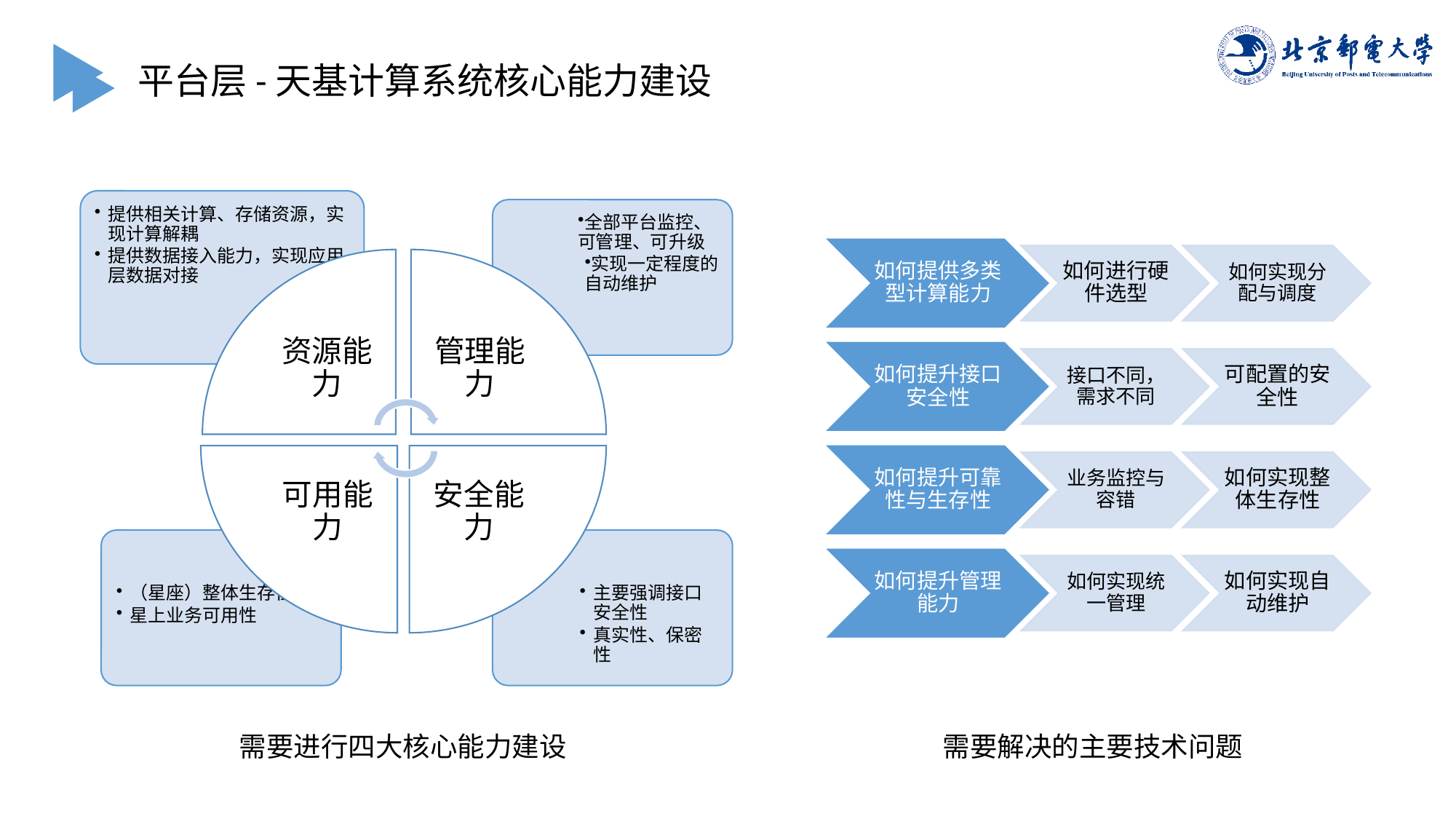

平台层-天基计算系统核心能力建设

主要强调接口安全性
真实性、保密性
（星座）整体生存性
星上业务可用性
全部平台监控、可管理、可升级
实现一定程度的自动维护
提供相关计算、存储资源，实现计算解耦
提供数据接入能力，实现应用层数据对接
资源能力
管理能力
安全能力
可用能力
如何提供多类型计算能力
如何进行硬件选型
如何实现分配与调度
如何提升接口安全性
接口不同，需求不同
可配置的安全性
如何提升可靠性与生存性
业务监控与容错
如何实现整体生存性
如何提升管理能力
如何实现统一管理
如何实现自动维护
需要进行四大核心能力建设
需要解决的主要技术问题